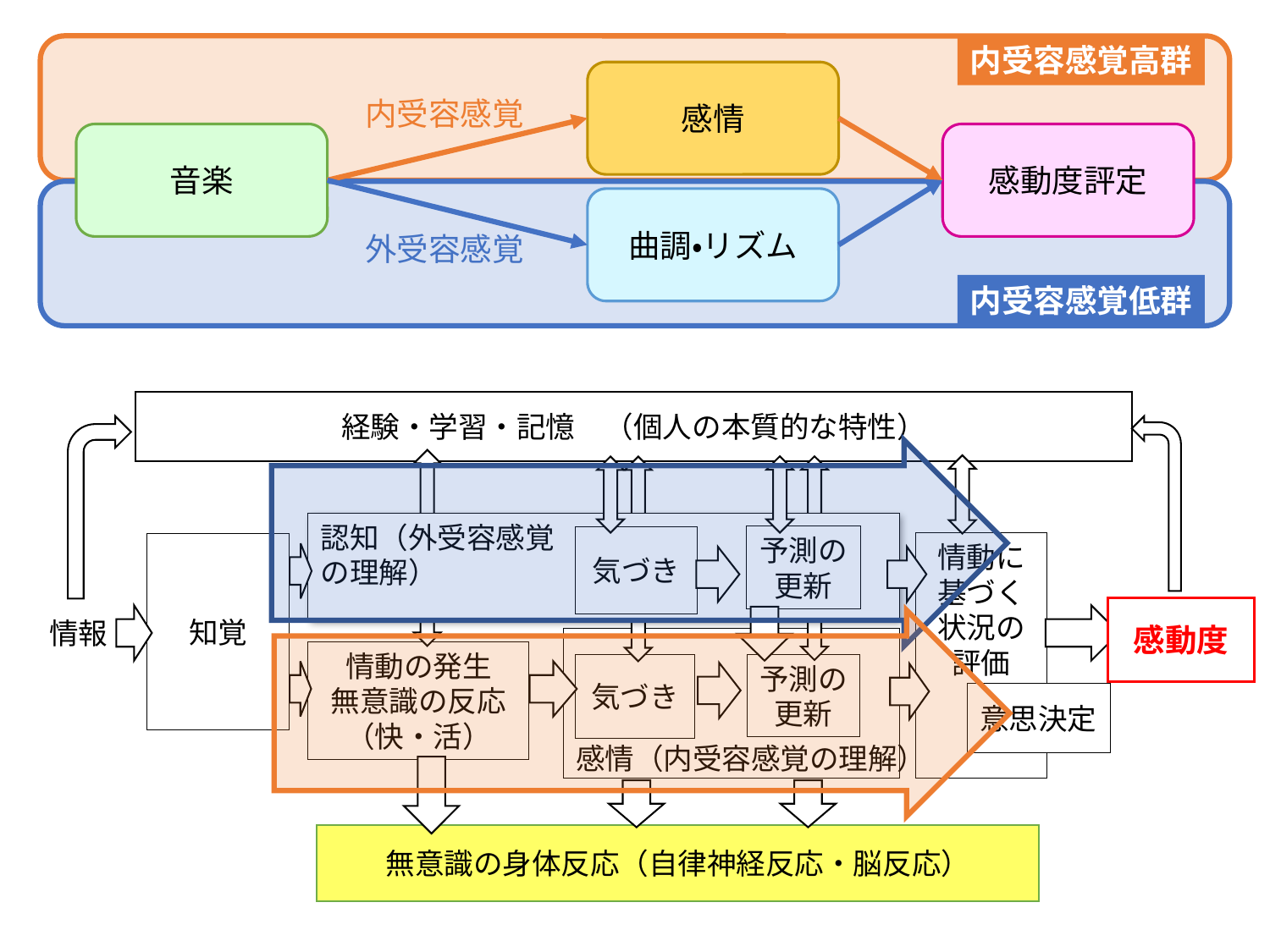

内受容感覚高群

感情
内受容感覚
音楽
感動度評定

曲調・リズム
外受容感覚
内受容感覚低群
経験・学習・記憶　（個人の本質的な特性）

認知（外受容感覚
の理解）
予測の
更新
気づき
情動に基づく
状況の評価
知覚

行動
感性語

情報

感情（内受容感覚の理解）
情動の発生
無意識の反応
（快・活）
予測の
更新
気づき

意思決定

無意識の身体反応（自律神経反応・脳反応）

感動度